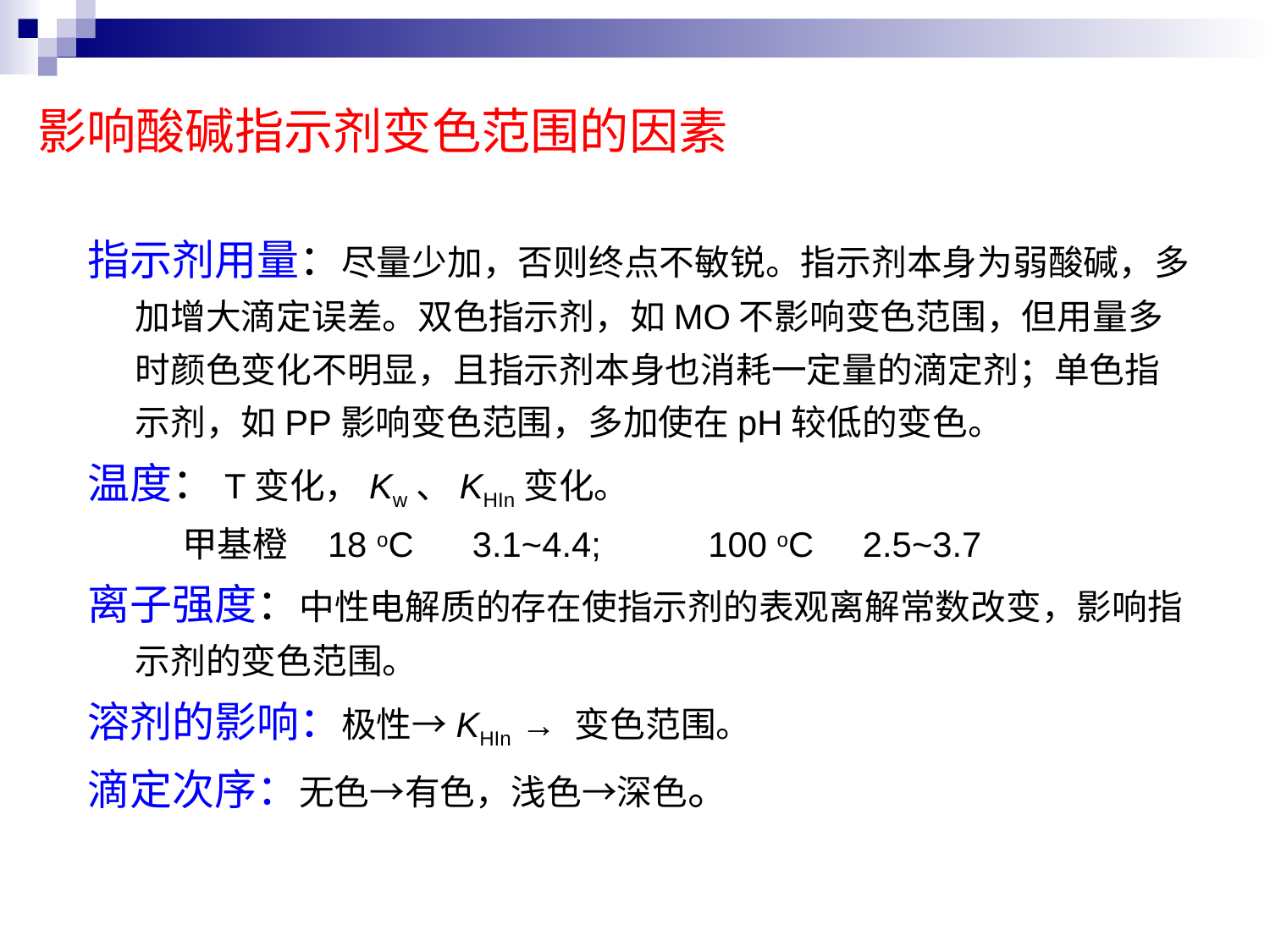

影响酸碱指示剂变色范围的因素
指示剂用量：尽量少加，否则终点不敏锐。指示剂本身为弱酸碱，多加增大滴定误差。双色指示剂，如MO不影响变色范围，但用量多时颜色变化不明显，且指示剂本身也消耗一定量的滴定剂；单色指示剂，如PP影响变色范围，多加使在pH较低的变色。
温度：T变化，Kw、KHIn变化。
           甲基橙    18 oC      3.1~4.4;           100 oC     2.5~3.7
离子强度：中性电解质的存在使指示剂的表观离解常数改变，影响指示剂的变色范围。
溶剂的影响：极性→KHIn → 变色范围。
滴定次序：无色→有色，浅色→深色。